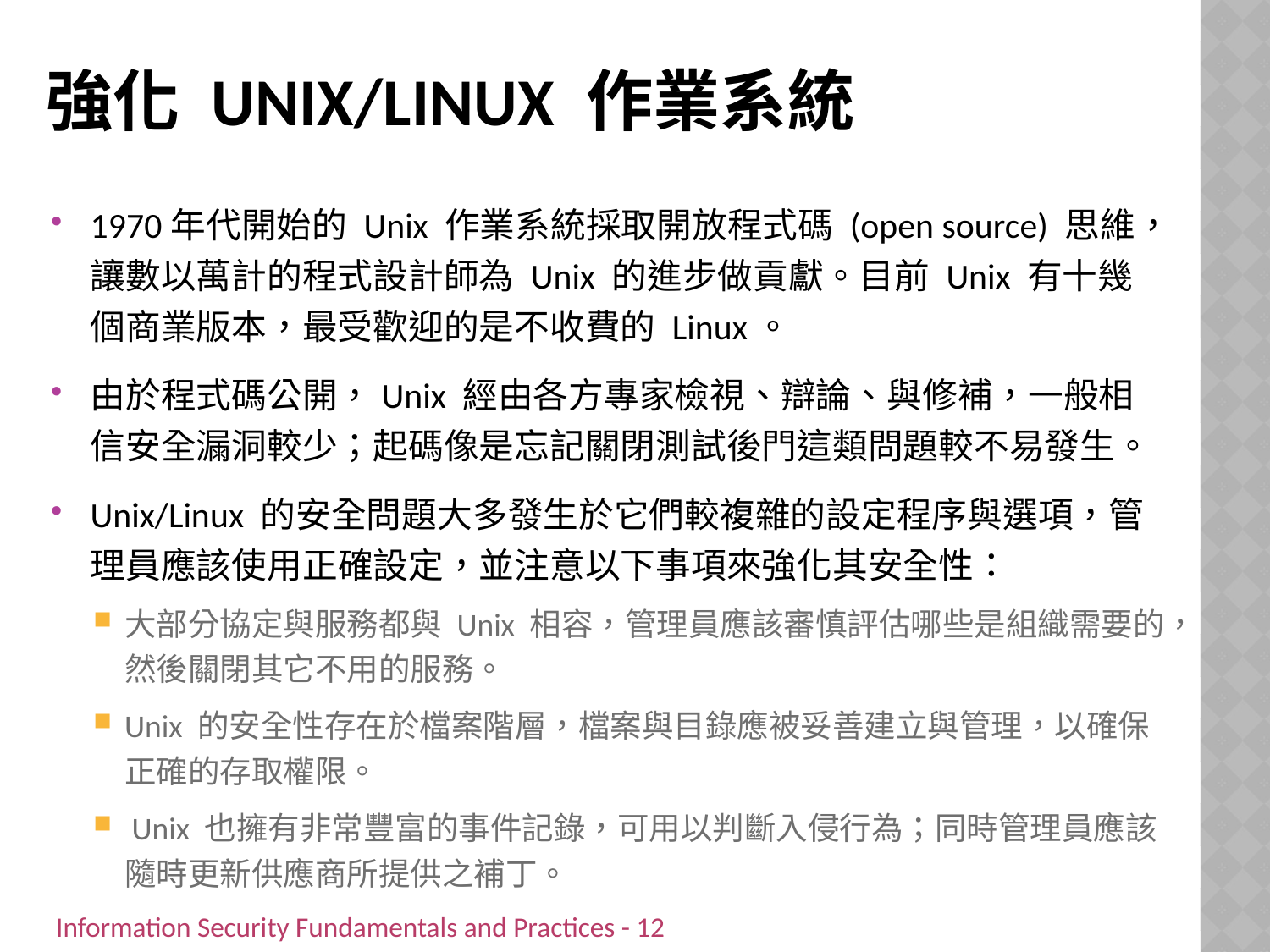

# 強化 Unix/Linux 作業系統
1970年代開始的 Unix 作業系統採取開放程式碼 (open source) 思維，讓數以萬計的程式設計師為 Unix 的進步做貢獻。目前 Unix 有十幾個商業版本，最受歡迎的是不收費的 Linux。
由於程式碼公開，Unix 經由各方專家檢視、辯論、與修補，一般相信安全漏洞較少；起碼像是忘記關閉測試後門這類問題較不易發生。
Unix/Linux 的安全問題大多發生於它們較複雜的設定程序與選項，管理員應該使用正確設定，並注意以下事項來強化其安全性：
大部分協定與服務都與 Unix 相容，管理員應該審慎評估哪些是組織需要的，然後關閉其它不用的服務。
Unix 的安全性存在於檔案階層，檔案與目錄應被妥善建立與管理，以確保正確的存取權限。
 Unix 也擁有非常豐富的事件記錄，可用以判斷入侵行為；同時管理員應該隨時更新供應商所提供之補丁。